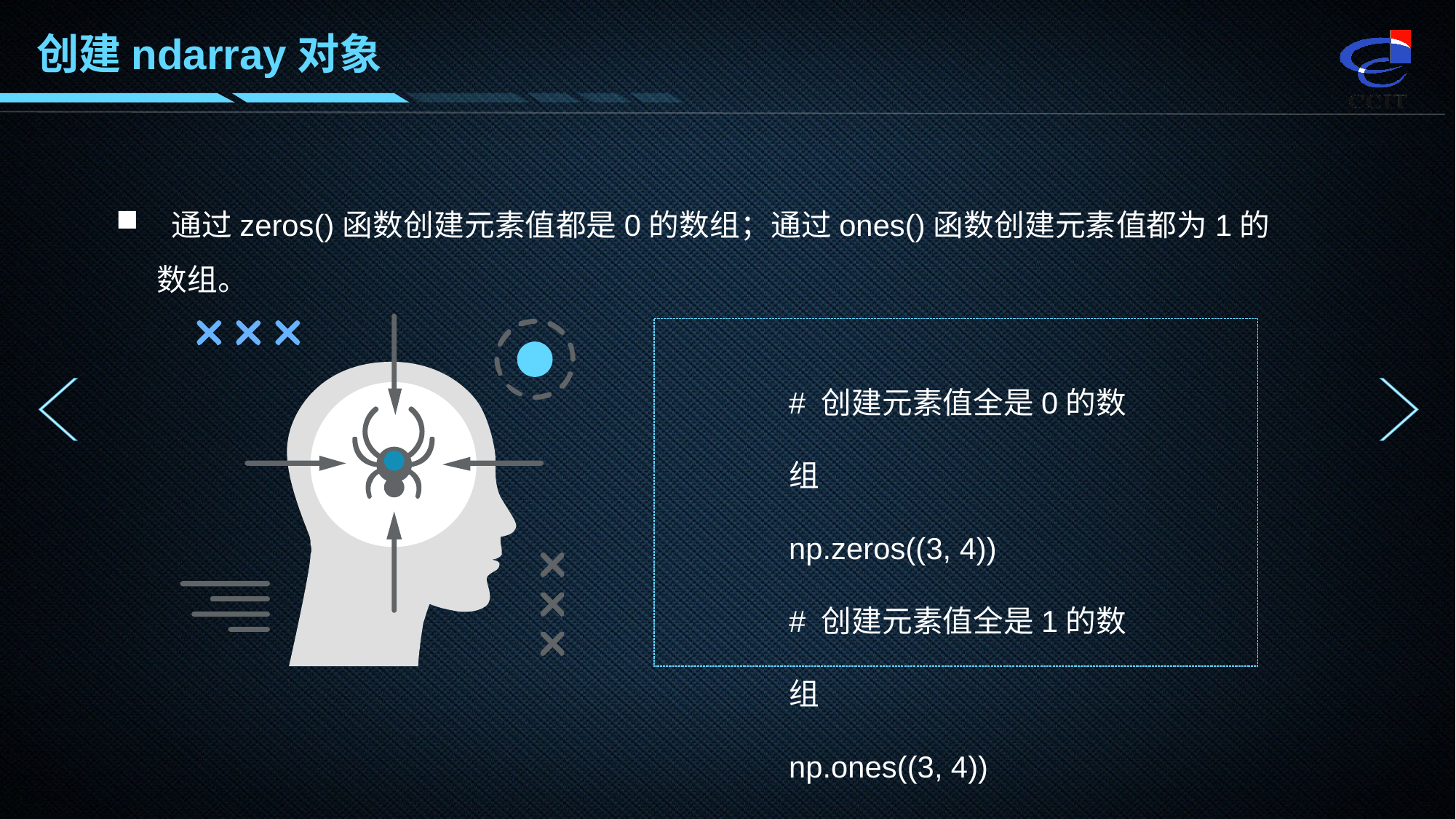

创建ndarray对象

 通过zeros()函数创建元素值都是0的数组；通过ones()函数创建元素值都为1的数组。

# 创建元素值全是0的数组
np.zeros((3, 4))
# 创建元素值全是1的数组
np.ones((3, 4))